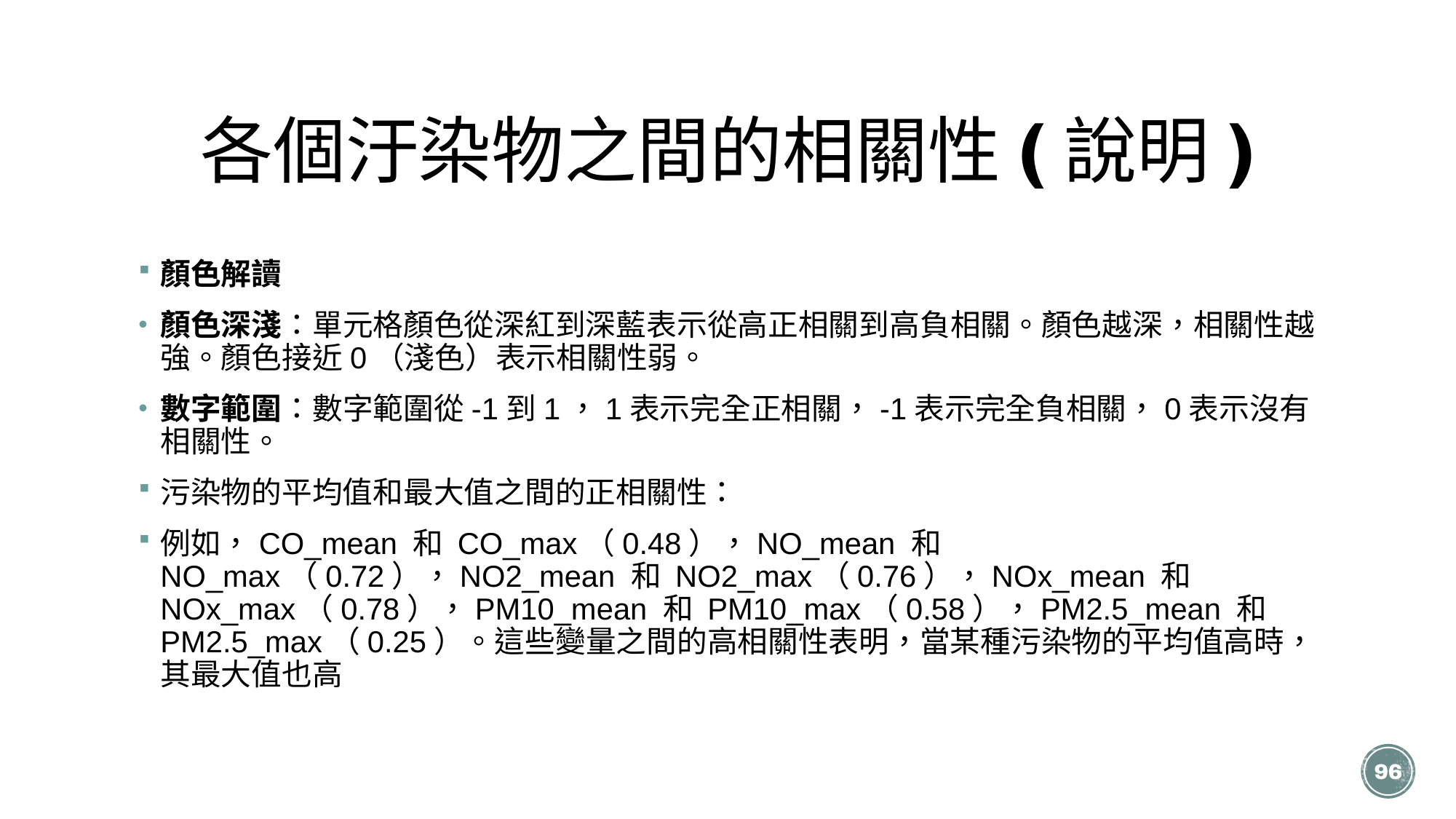

# 各個汙染物之間的相關性(說明)
顏色解讀
顏色深淺：單元格顏色從深紅到深藍表示從高正相關到高負相關。顏色越深，相關性越強。顏色接近0（淺色）表示相關性弱。
數字範圍：數字範圍從-1到1，1表示完全正相關，-1表示完全負相關，0表示沒有相關性。
污染物的平均值和最大值之間的正相關性：
例如，CO_mean 和 CO_max（0.48），NO_mean 和 NO_max（0.72），NO2_mean 和 NO2_max（0.76），NOx_mean 和 NOx_max（0.78），PM10_mean 和 PM10_max（0.58），PM2.5_mean 和 PM2.5_max（0.25）。這些變量之間的高相關性表明，當某種污染物的平均值高時，其最大值也高
96